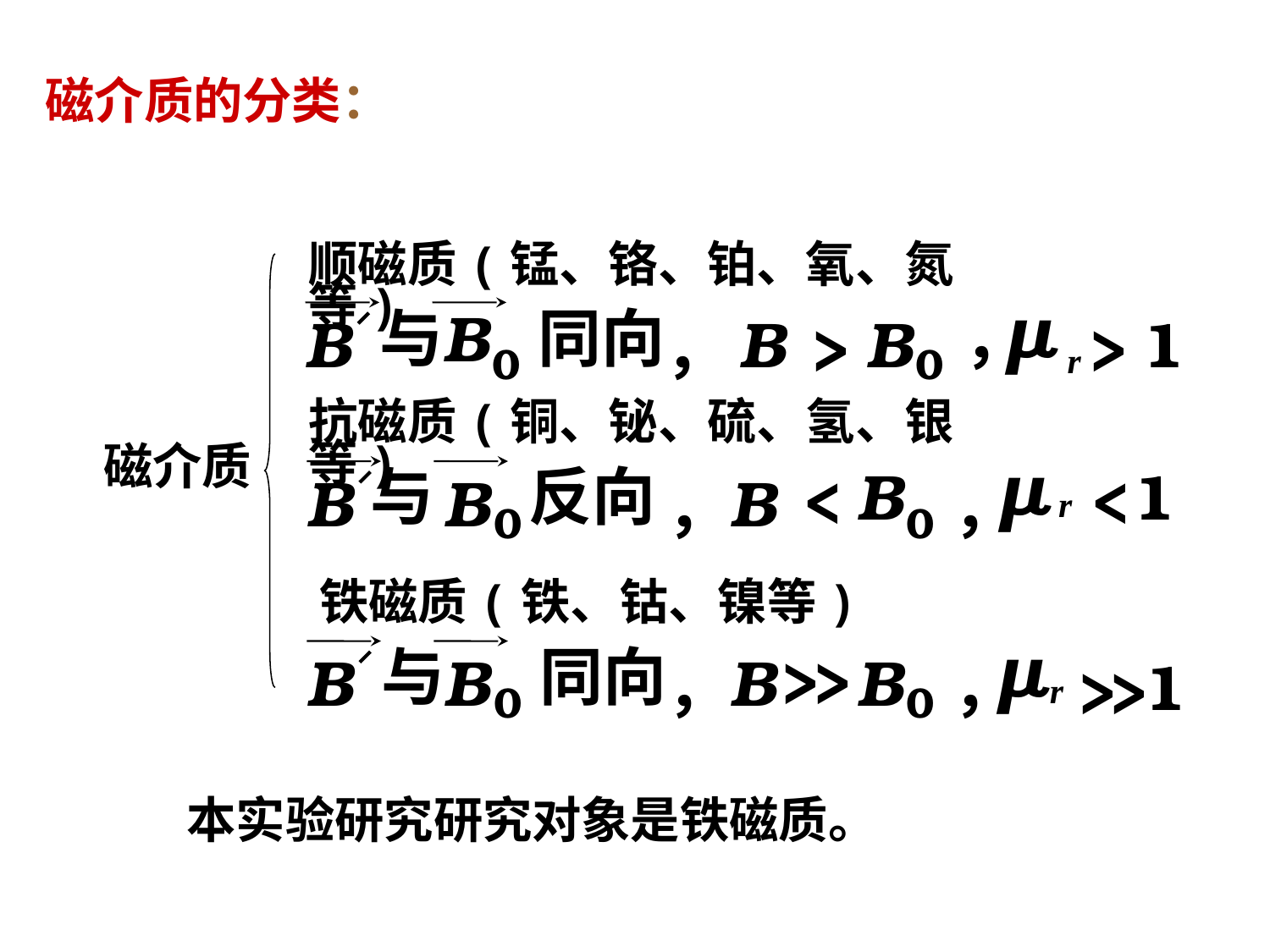

磁介质的分类：
顺磁质(锰、铬、铂、氧、氮等)
μ
与
B
同向
，
B
B
>
B
>
1

，

0
0
r

抗磁质(铜、铋、硫、氢、银等)
μ
与
反向
<
B
<
1
B
B
B
，
，

r
0
0
磁介质
铁磁质(铁、钴、镍等)
μ
与
同向
>
>
B
B
B
B
，
，
>
>
1

r
0
0
      本实验研究研究对象是铁磁质。